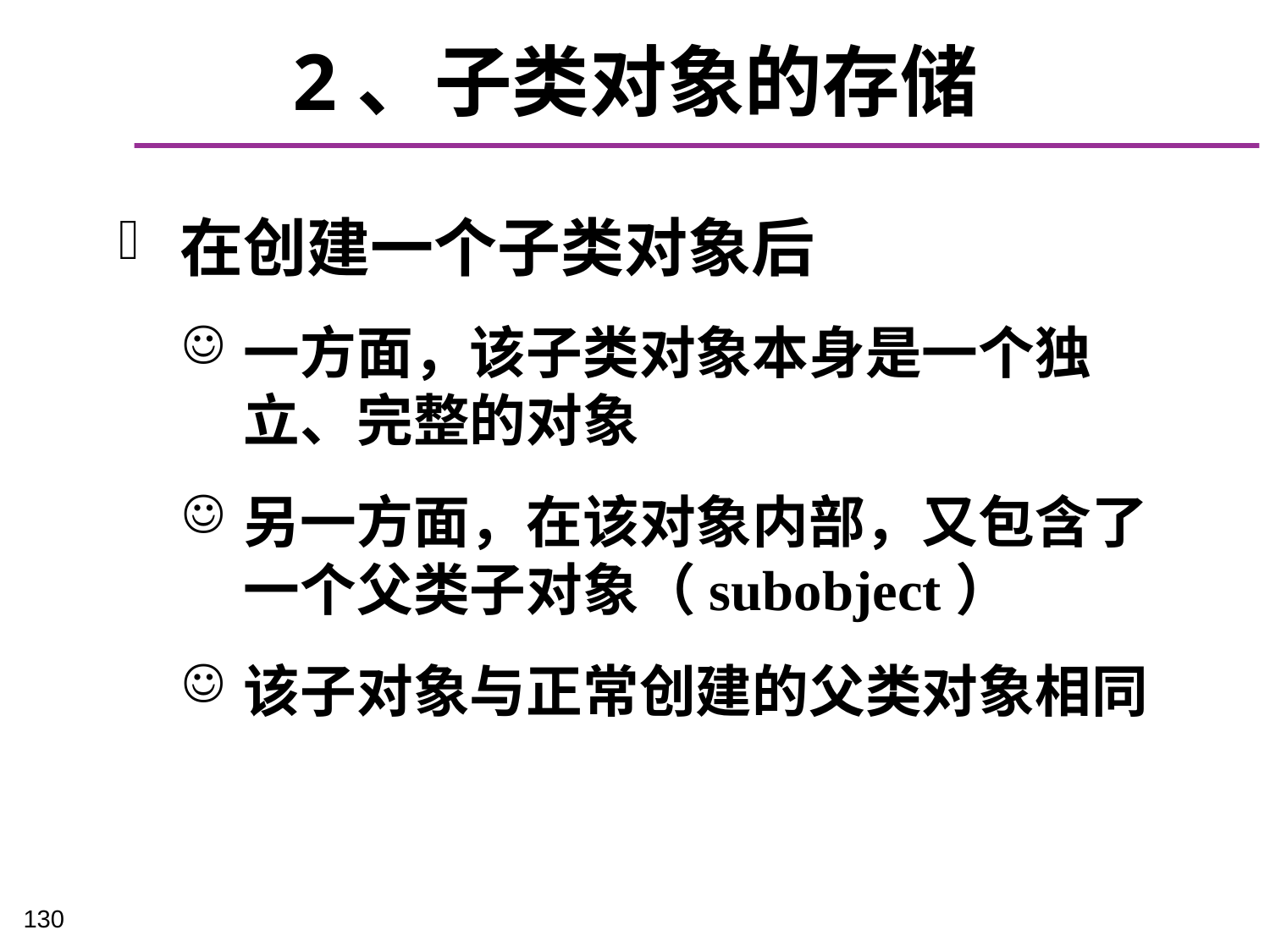

# 2、子类对象的存储
在创建一个子类对象后
一方面，该子类对象本身是一个独立、完整的对象
另一方面，在该对象内部，又包含了一个父类子对象（subobject）
该子对象与正常创建的父类对象相同
130